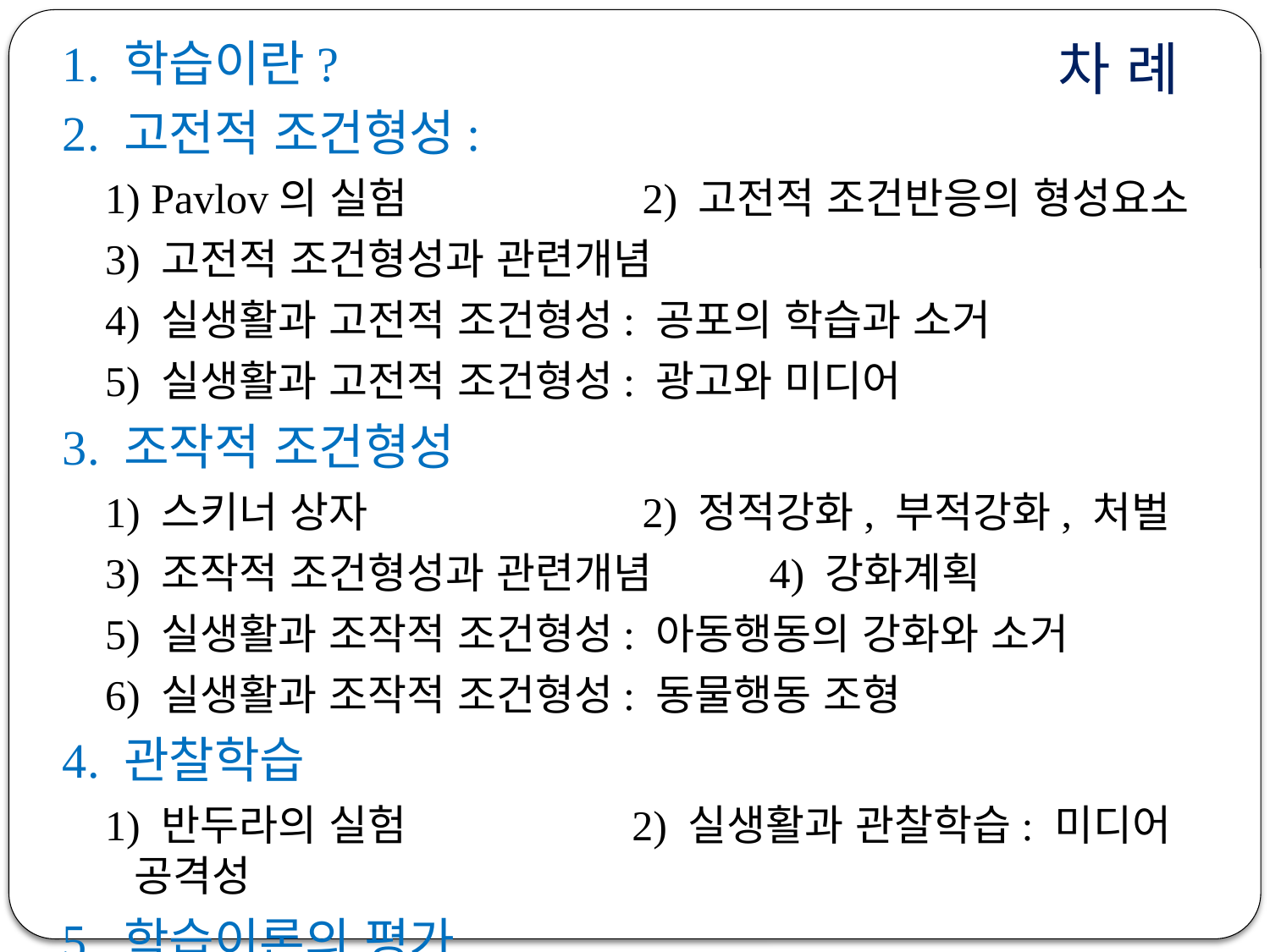

1. 학습이란?
2. 고전적 조건형성:
    1) Pavlov의 실험		2) 고전적 조건반응의 형성요소
    3) 고전적 조건형성과 관련개념
    4) 실생활과 고전적 조건형성: 공포의 학습과 소거
    5) 실생활과 고전적 조건형성: 광고와 미디어
3. 조작적 조건형성
    1) 스키너 상자  		2) 정적강화, 부적강화, 처벌
    3) 조작적 조건형성과 관련개념 	4) 강화계획
    5) 실생활과 조작적 조건형성: 아동행동의 강화와 소거
    6) 실생활과 조작적 조건형성: 동물행동 조형
4. 관찰학습
    1) 반두라의 실험	         2) 실생활과 관찰학습: 미디어 공격성
5. 학습이론의 평가
# 차 례